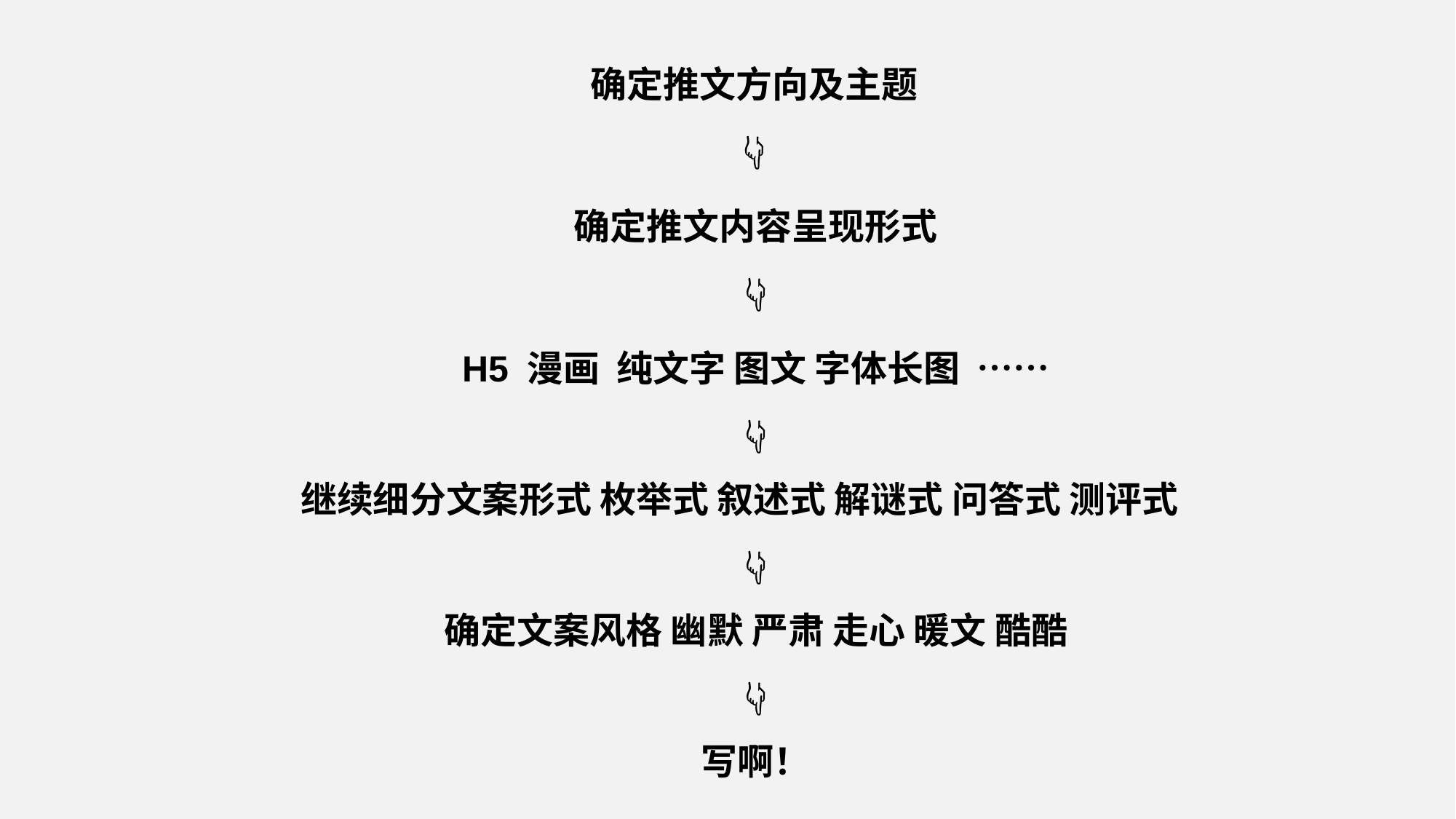

确定推文方向及主题
👇
确定推文内容呈现形式
👇
H5 漫画  纯文字 图文 字体长图  ……
👇
继续细分文案形式 枚举式 叙述式 解谜式 问答式 测评式
👇
确定文案风格 幽默 严肃 走心 暖文 酷酷
👇
写啊！